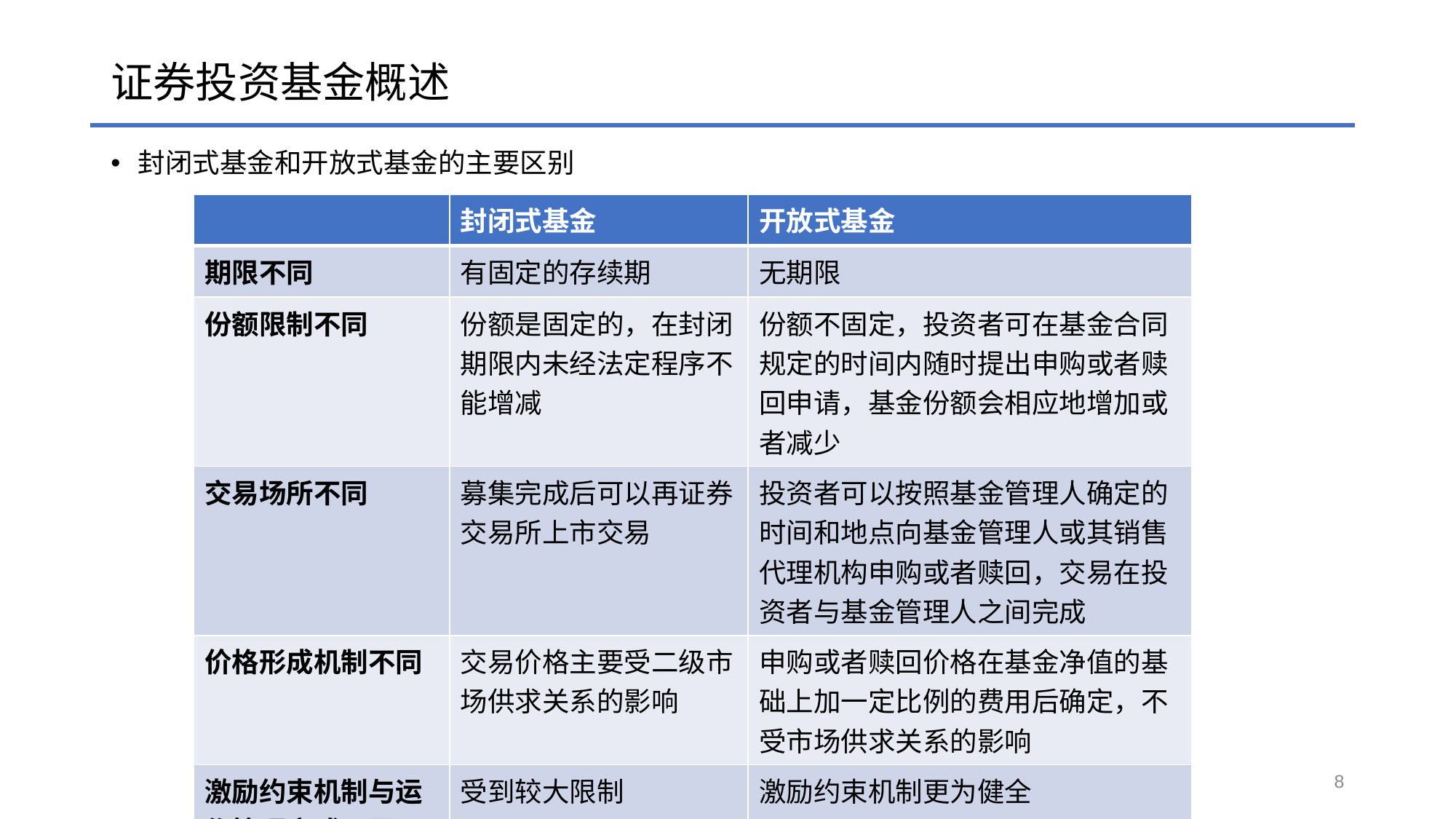

# 证券投资基金概述
封闭式基金和开放式基金的主要区别

|  | 封闭式基金 | 开放式基金 |
| --- | --- | --- |
| 期限不同 | 有固定的存续期 | 无期限 |
| 份额限制不同 | 份额是固定的，在封闭期限内未经法定程序不能增减 | 份额不固定，投资者可在基金合同规定的时间内随时提出申购或者赎回申请，基金份额会相应地增加或者减少 |
| 交易场所不同 | 募集完成后可以再证券交易所上市交易 | 投资者可以按照基金管理人确定的时间和地点向基金管理人或其销售代理机构申购或者赎回，交易在投资者与基金管理人之间完成 |
| 价格形成机制不同 | 交易价格主要受二级市场供求关系的影响 | 申购或者赎回价格在基金净值的基础上加一定比例的费用后确定，不受市场供求关系的影响 |
| 激励约束机制与运作管理方式不同 | 受到较大限制 | 激励约束机制更为健全 |
8